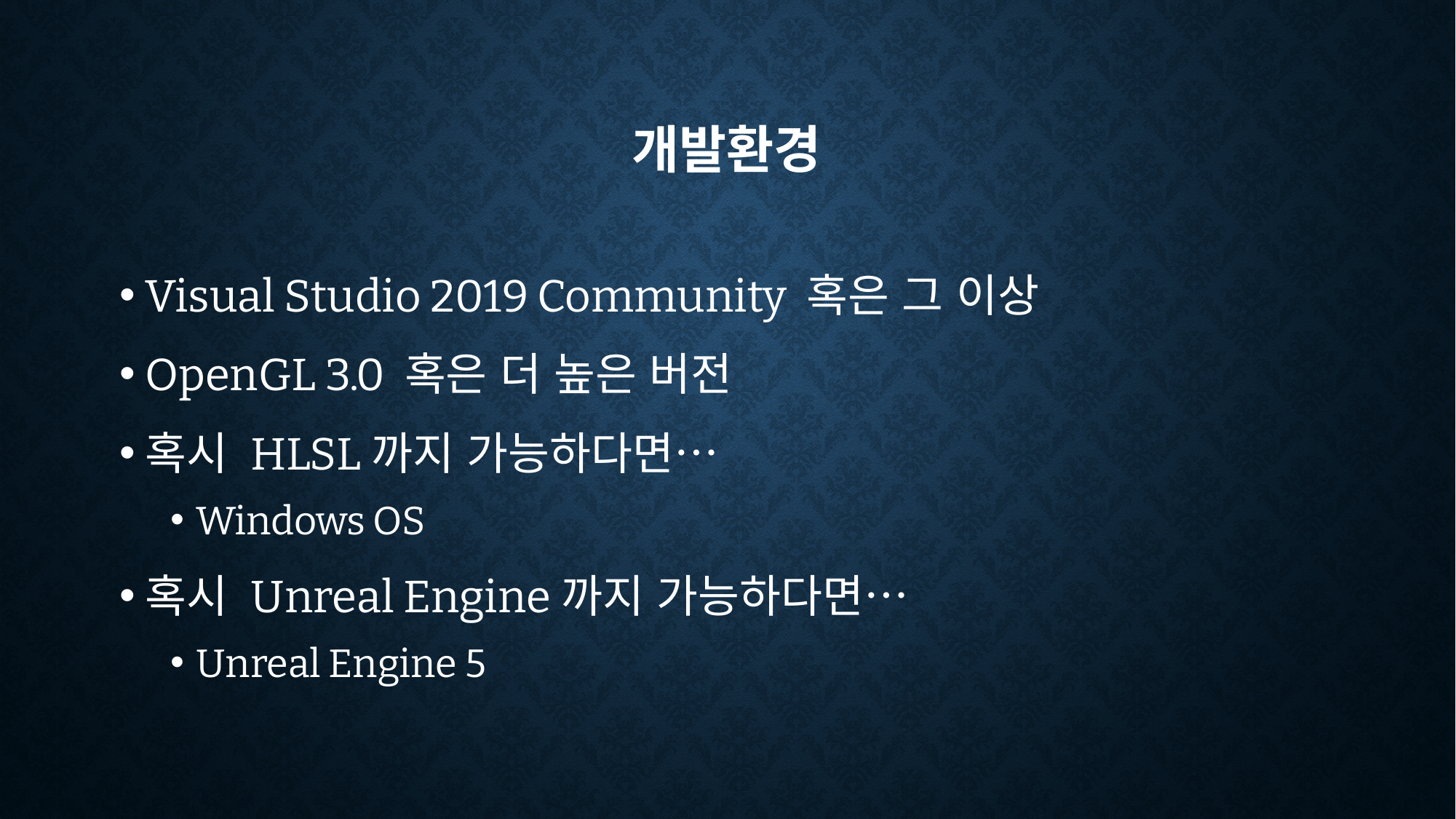

# 개발환경
Visual Studio 2019 Community 혹은 그 이상
OpenGL 3.0 혹은 더 높은 버전
혹시 HLSL까지 가능하다면…
Windows OS
혹시 Unreal Engine까지 가능하다면…
Unreal Engine 5